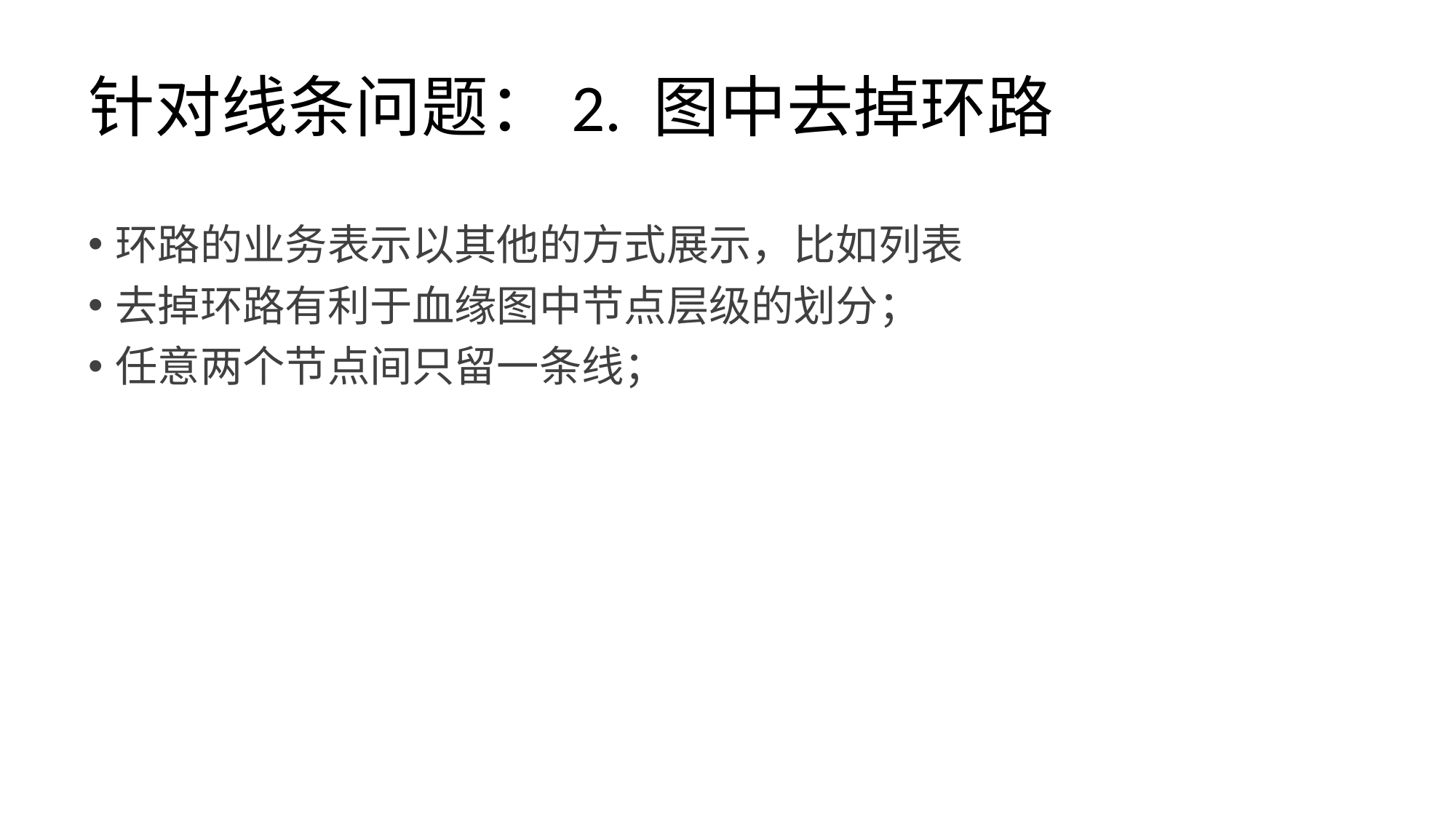

# 针对线条问题：2. 图中去掉环路
环路的业务表示以其他的方式展示，比如列表
去掉环路有利于血缘图中节点层级的划分；
任意两个节点间只留一条线；